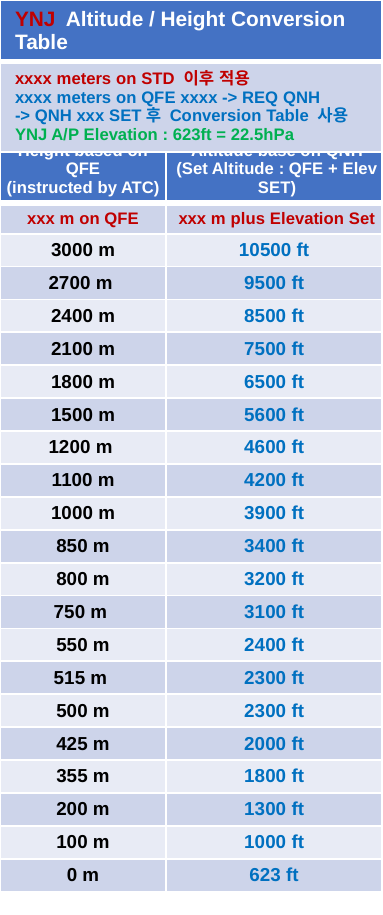

| YNJ Altitude / Height Conversion Table |
| --- |
| xxxx meters on STD 이후 적용 xxxx meters on QFE xxxx -> REQ QNH -> QNH xxx SET후 Conversion Table 사용 YNJ A/P Elevation : 623ft = 22.5hPa |
| Height based on QFE (instructed by ATC) | Altitude base on QNH (Set Altitude : QFE + Elev SET) |
| --- | --- |
| xxx m on QFE | xxx m plus Elevation Set |
| 3000 m | 10500 ft |
| 2700 m | 9500 ft |
| 2400 m | 8500 ft |
| 2100 m | 7500 ft |
| 1800 m | 6500 ft |
| 1500 m | 5600 ft |
| 1200 m | 4600 ft |
| 1100 m | 4200 ft |
| 1000 m | 3900 ft |
| 850 m | 3400 ft |
| 800 m | 3200 ft |
| 750 m | 3100 ft |
| 550 m | 2400 ft |
| 515 m | 2300 ft |
| 500 m | 2300 ft |
| 425 m | 2000 ft |
| 355 m | 1800 ft |
| 200 m | 1300 ft |
| 100 m | 1000 ft |
| 0 m | 623 ft |